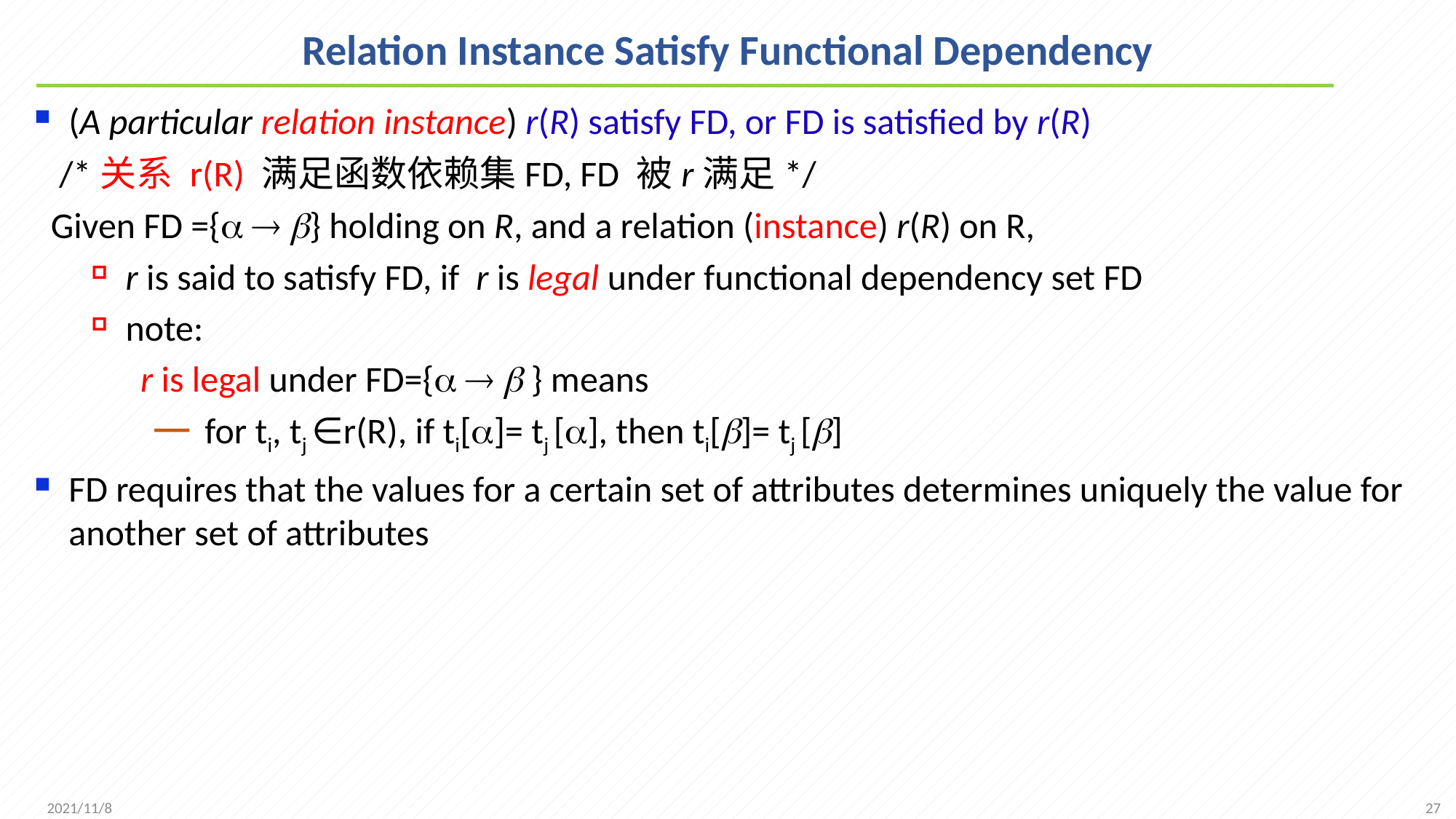

# Relation Instance Satisfy Functional Dependency
(A particular relation instance) r(R) satisfy FD, or FD is satisfied by r(R)
   /*关系 r(R) 满足函数依赖集FD, FD 被r满足*/
  Given FD ={α → β} holding on R, and a relation (instance) r(R) on R,
r is said to satisfy FD, if  r is legal under functional dependency set FD
note:
      r is legal under FD={α → β } means
 for ti, tj ∈r(R), if ti[α]= tj [α], then ti[β]= tj [β]
FD requires that the values for a certain set of attributes determines uniquely the value for another set of attributes

27
2021/11/8